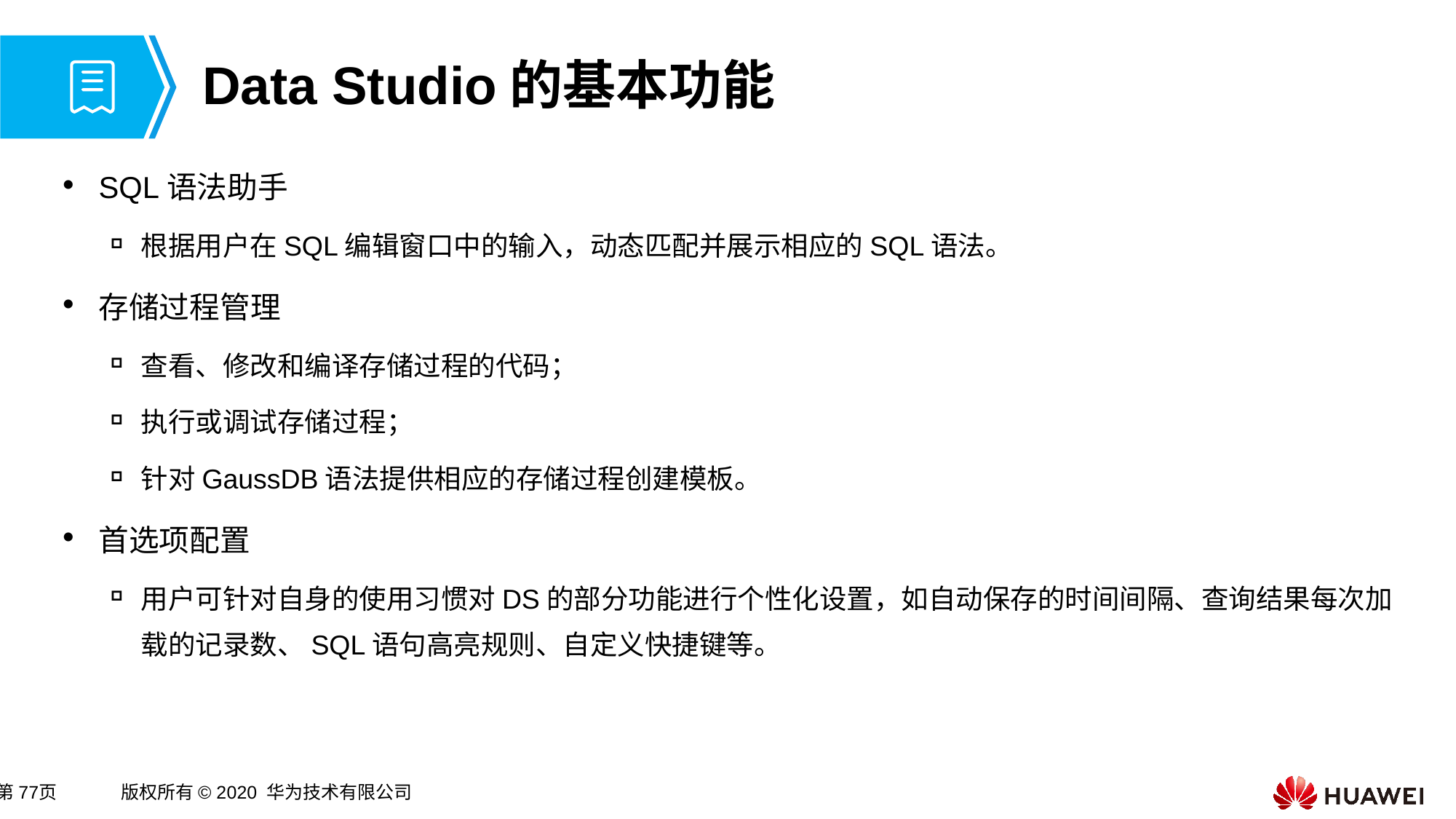

# Data Studio的基本功能
SQL语法助手
根据用户在SQL编辑窗口中的输入，动态匹配并展示相应的SQL语法。
存储过程管理
查看、修改和编译存储过程的代码；
执行或调试存储过程；
针对GaussDB语法提供相应的存储过程创建模板。
首选项配置
用户可针对自身的使用习惯对DS的部分功能进行个性化设置，如自动保存的时间间隔、查询结果每次加载的记录数、SQL语句高亮规则、自定义快捷键等。